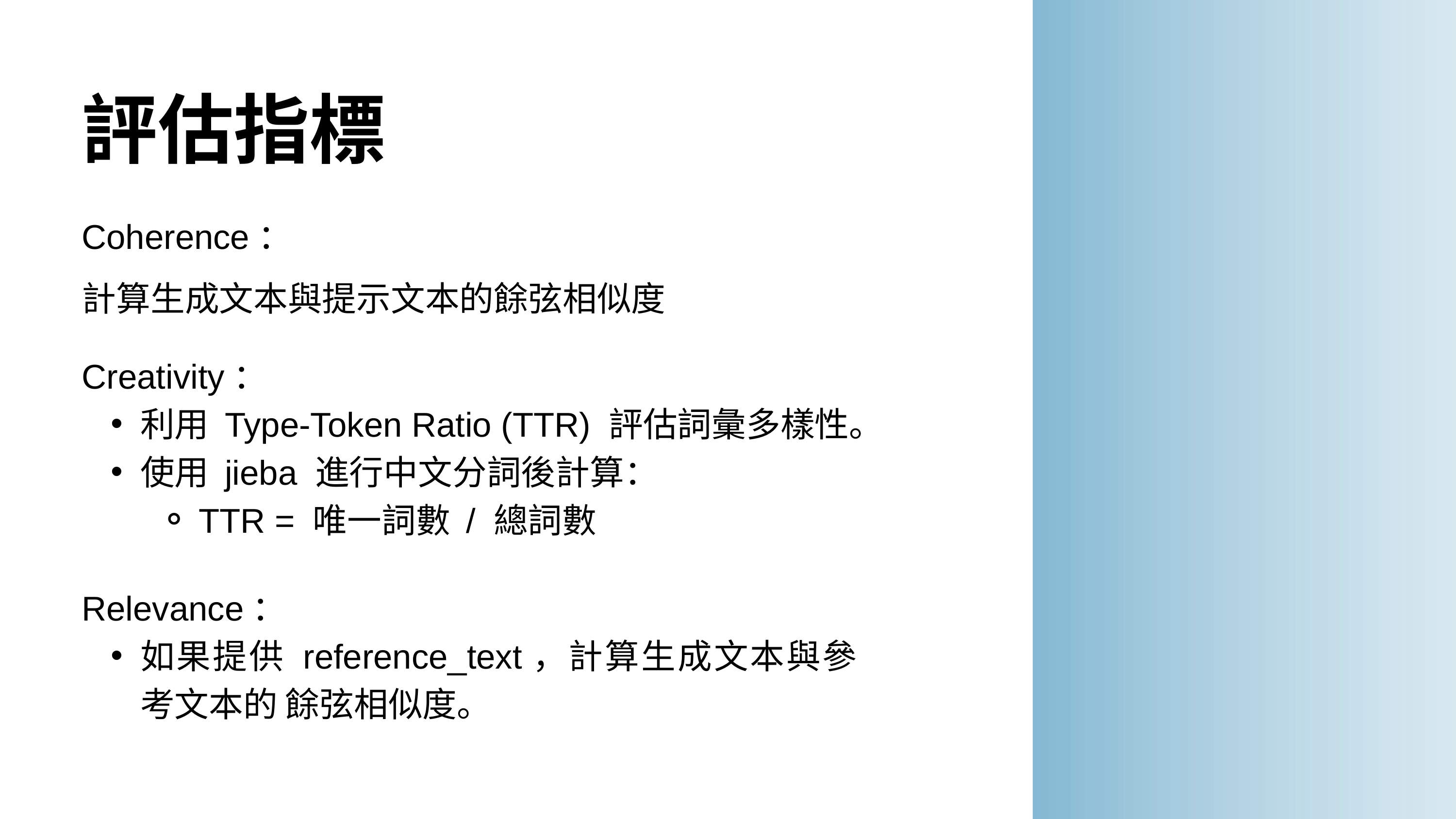

評估指標
Coherence：
計算生成文本與提示文本的餘弦相似度
Creativity：
利用 Type-Token Ratio (TTR) 評估詞彙多樣性。
使用 jieba 進行中文分詞後計算：
TTR = 唯一詞數 / 總詞數
Relevance：
如果提供 reference_text，計算生成文本與參考文本的 餘弦相似度。